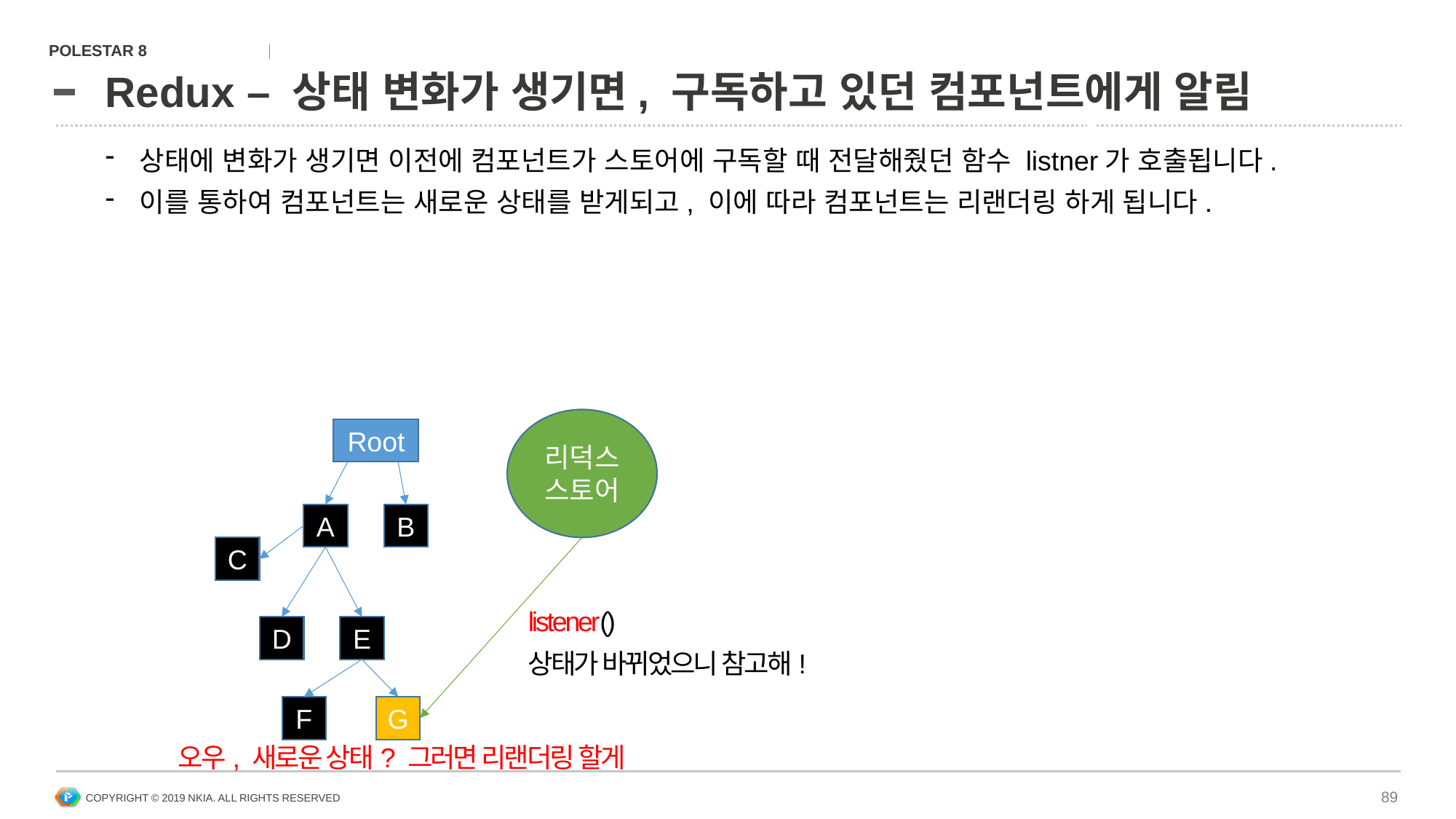

# Redux – 상태 변화가 생기면, 구독하고 있던 컴포넌트에게 알림
상태에 변화가 생기면 이전에 컴포넌트가 스토어에 구독할 때 전달해줬던 함수 listner가 호출됩니다.
이를 통하여 컴포넌트는 새로운 상태를 받게되고, 이에 따라 컴포넌트는 리랜더링 하게 됩니다.
리덕스스토어
Root
A
B
C
listener()
상태가 바뀌었으니 참고해!
D
E
G
F
오우, 새로운 상태? 그러면 리랜더링 할게